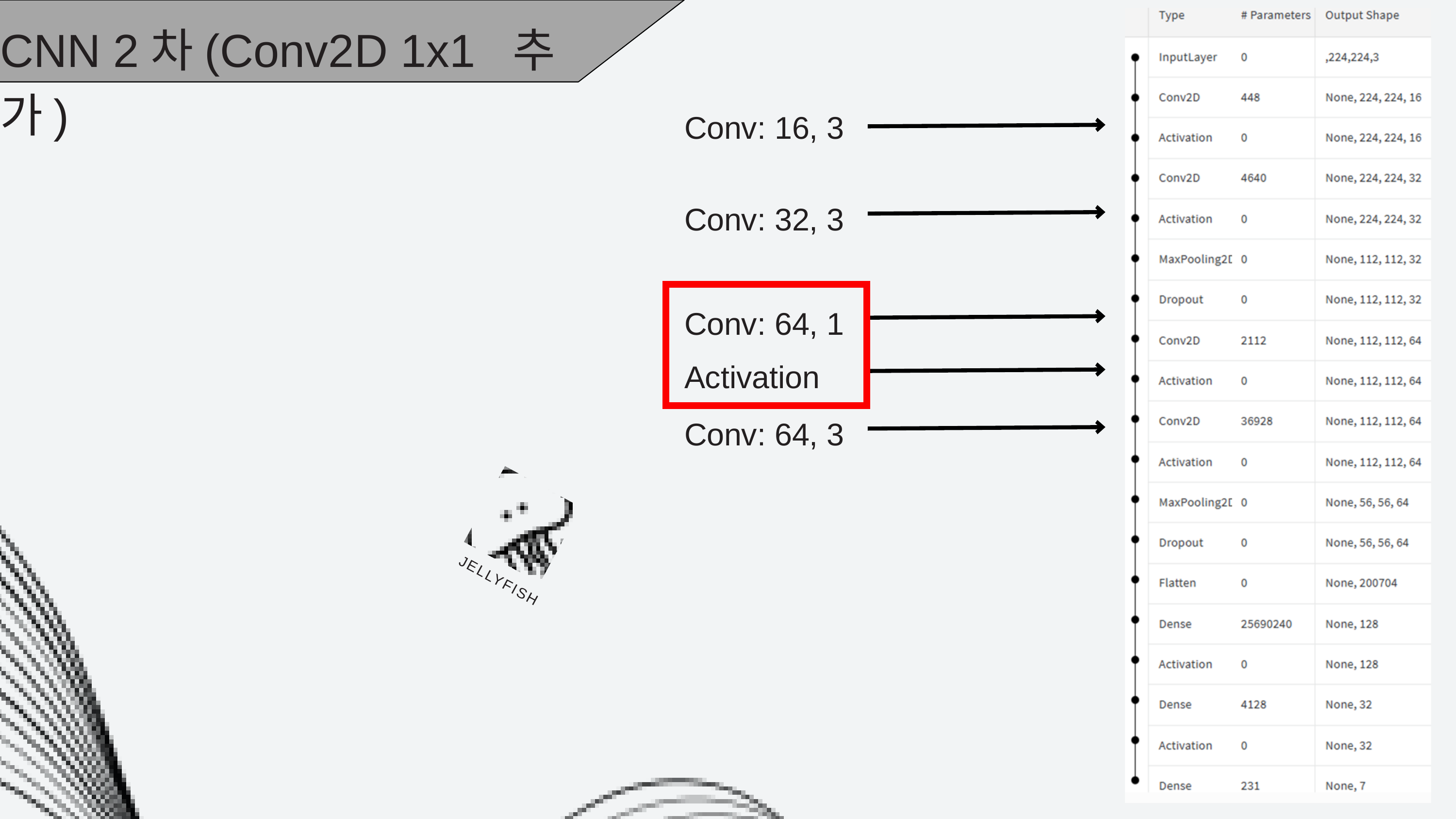

CNN 2차(Conv2D 1x1  추가)
Conv: 16, 3

Conv: 32, 3

Conv: 64, 1

Activation

Conv: 64, 3

JELLYFISH